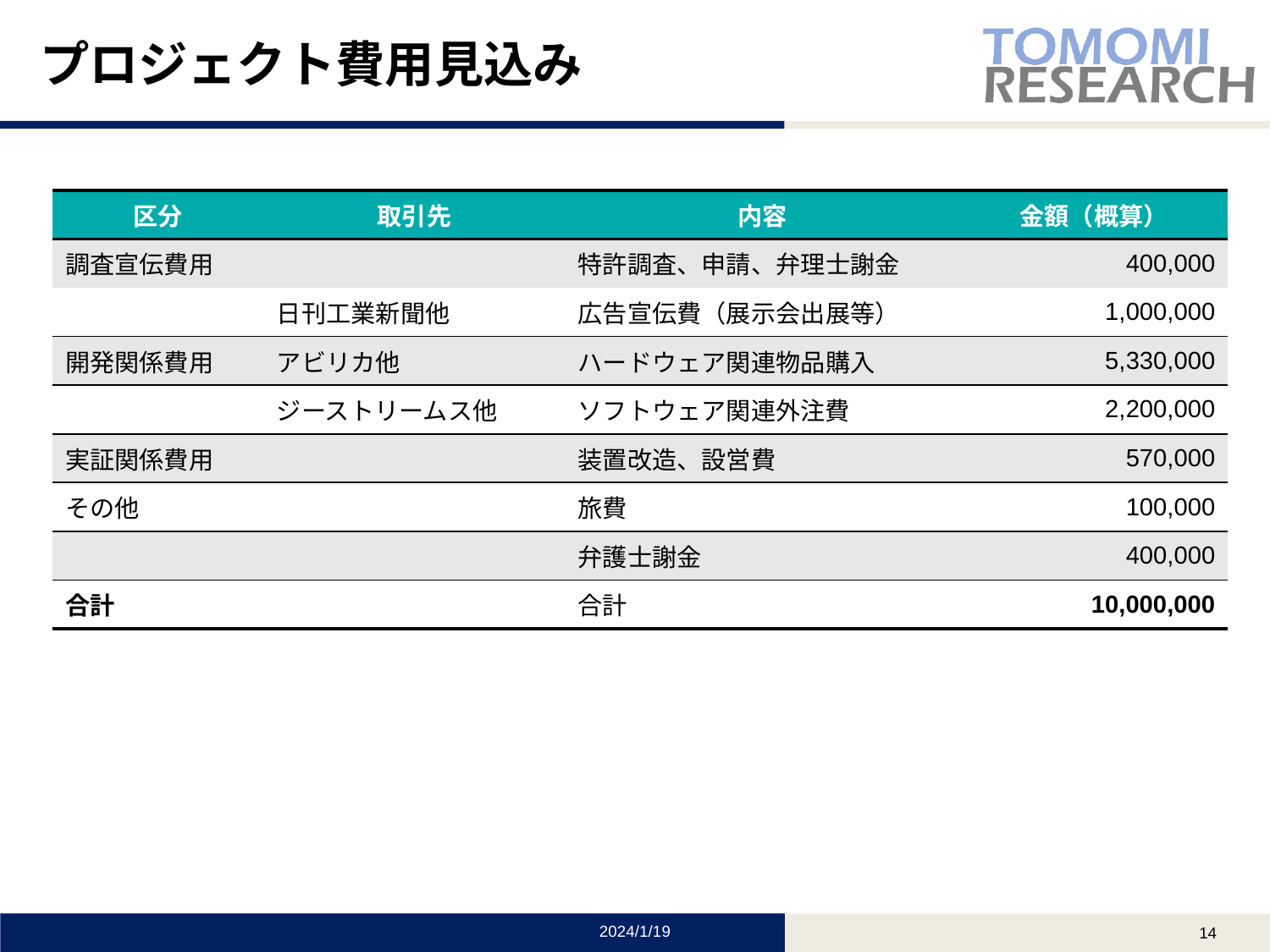

# プロジェクト費用見込み
| 区分 | 取引先 | 内容 | 金額（概算） |
| --- | --- | --- | --- |
| 調査宣伝費用 |  | 特許調査、申請、弁理士謝金 | 400,000 |
|  | 日刊工業新聞他 | 広告宣伝費（展示会出展等） | 1,000,000 |
| 開発関係費用 | アビリカ他 | ハードウェア関連物品購入 | 5,330,000 |
|  | ジーストリームス他 | ソフトウェア関連外注費 | 2,200,000 |
| 実証関係費用 |  | 装置改造、設営費 | 570,000 |
| その他 |  | 旅費 | 100,000 |
|  |  | 弁護士謝金 | 400,000 |
| 合計 |  | 合計 | 10,000,000 |
2024/1/19
14